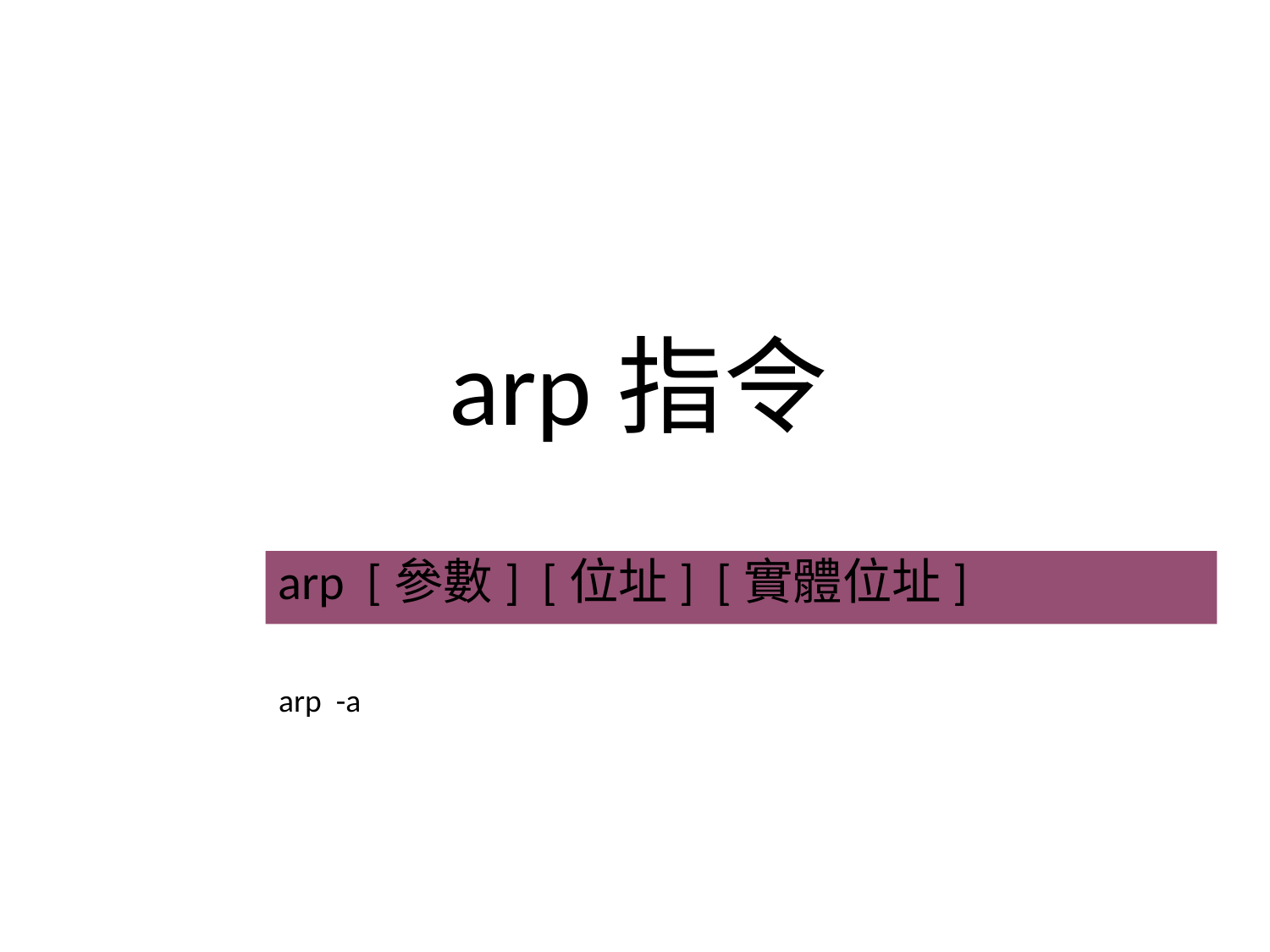

# arp指令
arp  [參數]  [位址]  [實體位址]
arp  -a